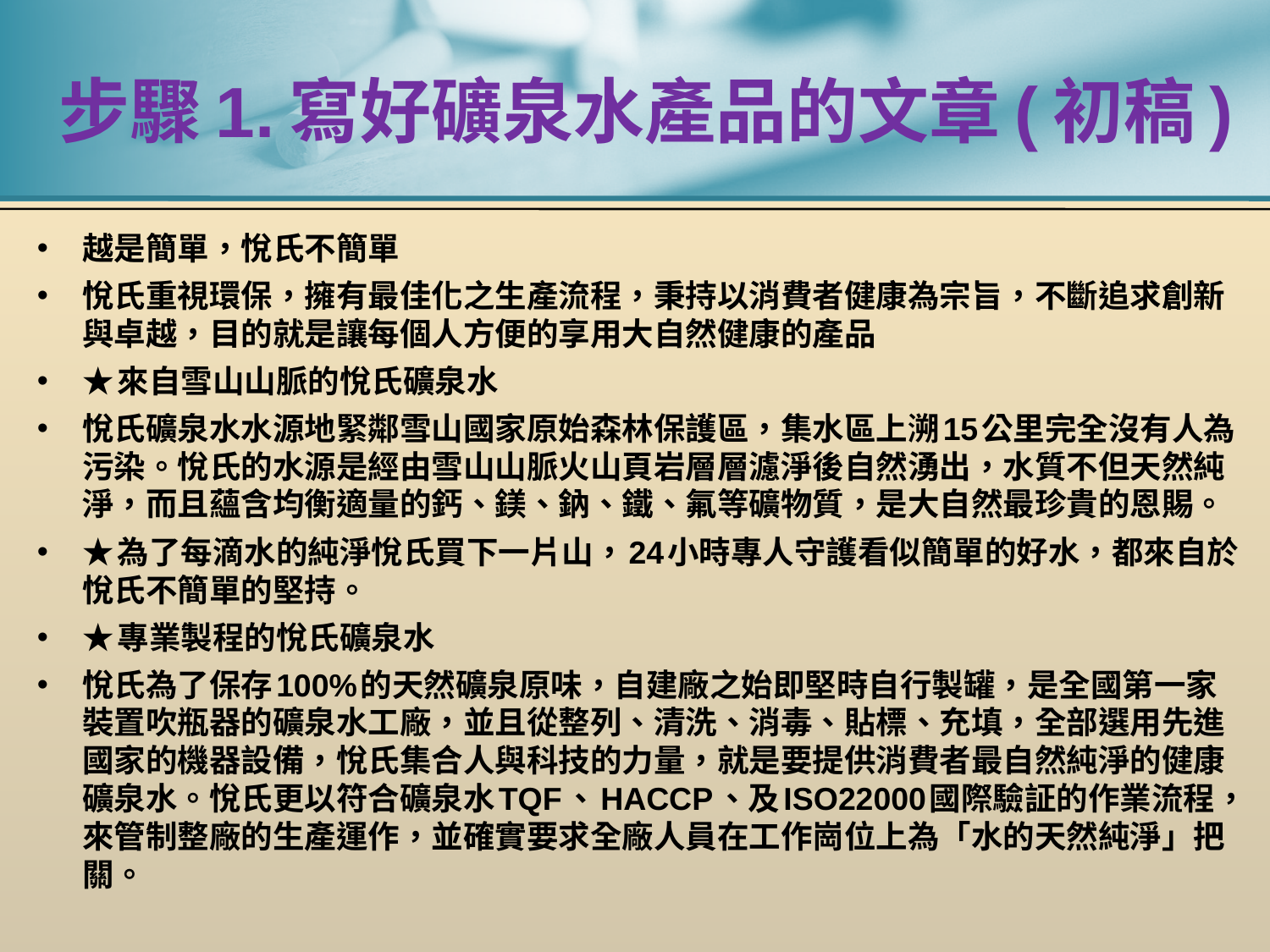

# 步驟1.寫好礦泉水產品的文章(初稿)
越是簡單，悅氏不簡單
悅氏重視環保，擁有最佳化之生產流程，秉持以消費者健康為宗旨，不斷追求創新與卓越，目的就是讓每個人方便的享用大自然健康的產品
★來自雪山山脈的悅氏礦泉水
悅氏礦泉水水源地緊鄰雪山國家原始森林保護區，集水區上溯15公里完全沒有人為污染。悅氏的水源是經由雪山山脈火山頁岩層層濾淨後自然湧出，水質不但天然純淨，而且蘊含均衡適量的鈣、鎂、鈉、鐵、氟等礦物質，是大自然最珍貴的恩賜。
★為了每滴水的純淨悅氏買下一片山，24小時專人守護看似簡單的好水，都來自於悅氏不簡單的堅持。
★專業製程的悅氏礦泉水
悅氏為了保存100%的天然礦泉原味，自建廠之始即堅時自行製罐，是全國第一家裝置吹瓶器的礦泉水工廠，並且從整列、清洗、消毒、貼標、充填，全部選用先進國家的機器設備，悅氏集合人與科技的力量，就是要提供消費者最自然純淨的健康礦泉水。悅氏更以符合礦泉水TQF、HACCP、及ISO22000國際驗証的作業流程，來管制整廠的生產運作，並確實要求全廠人員在工作崗位上為「水的天然純淨」把關。